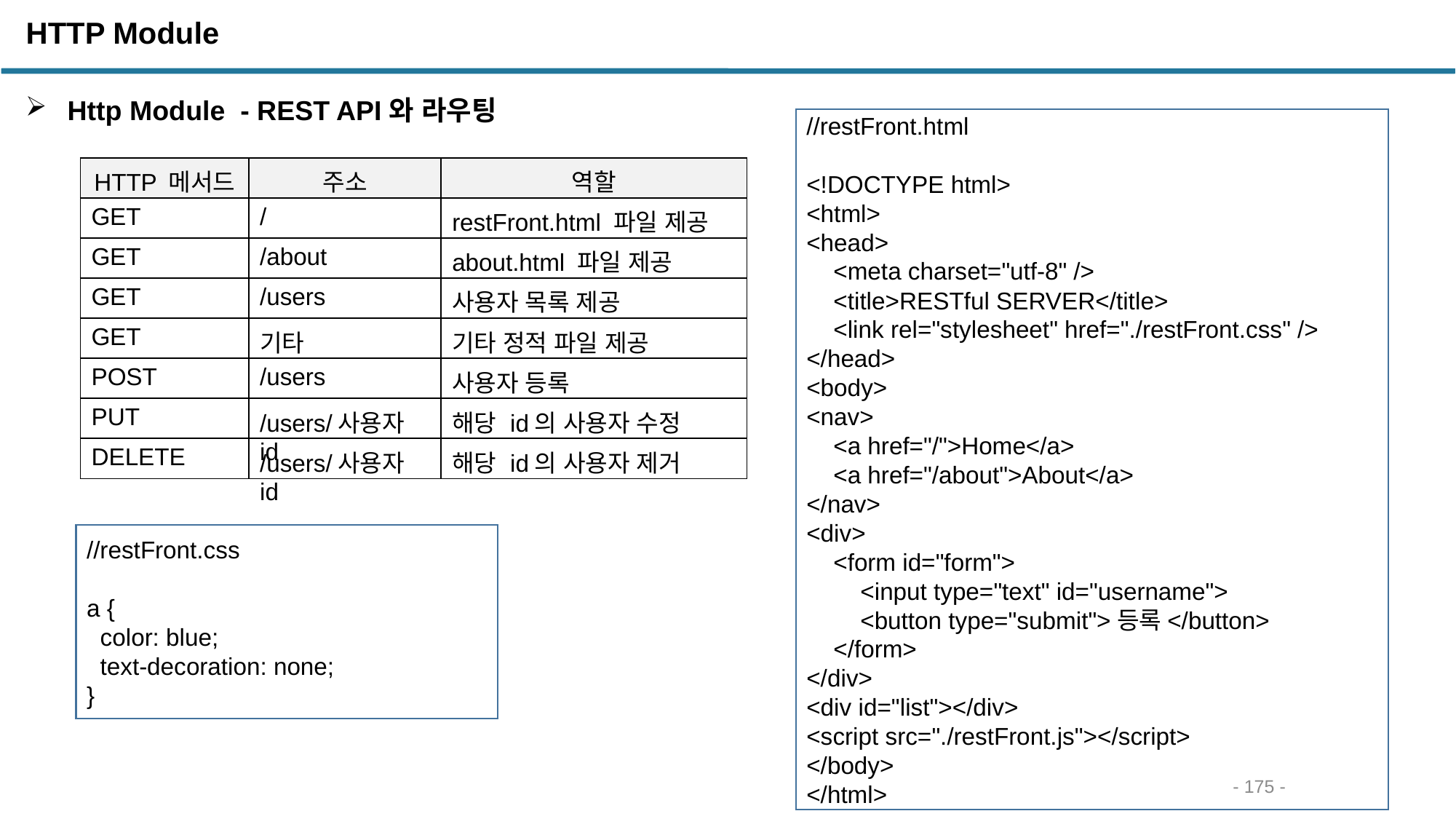

HTTP Module
 Http Module  - REST API와 라우팅
//restFront.html

<!DOCTYPE html>
<html>
<head>
    <meta charset="utf-8" />
    <title>RESTful SERVER</title>
    <link rel="stylesheet" href="./restFront.css" />
</head>
<body>
<nav>
    <a href="/">Home</a>
    <a href="/about">About</a>
</nav>
<div>
    <form id="form">
        <input type="text" id="username">
        <button type="submit">등록</button>
    </form>
</div>
<div id="list"></div>
<script src="./restFront.js"></script>
</body>
</html>
| HTTP 메서드 | 주소 | 역할 |
| --- | --- | --- |
| GET | / | restFront.html 파일 제공 |
| GET | /about | about.html 파일 제공 |
| GET | /users | 사용자 목록 제공 |
| GET | 기타 | 기타 정적 파일 제공 |
| POST | /users | 사용자 등록 |
| PUT | /users/사용자id | 해당 id의 사용자 수정 |
| DELETE | /users/사용자id | 해당 id의 사용자 제거 |
//restFront.css

a {
  color: blue;
  text-decoration: none;
}
- 175 -